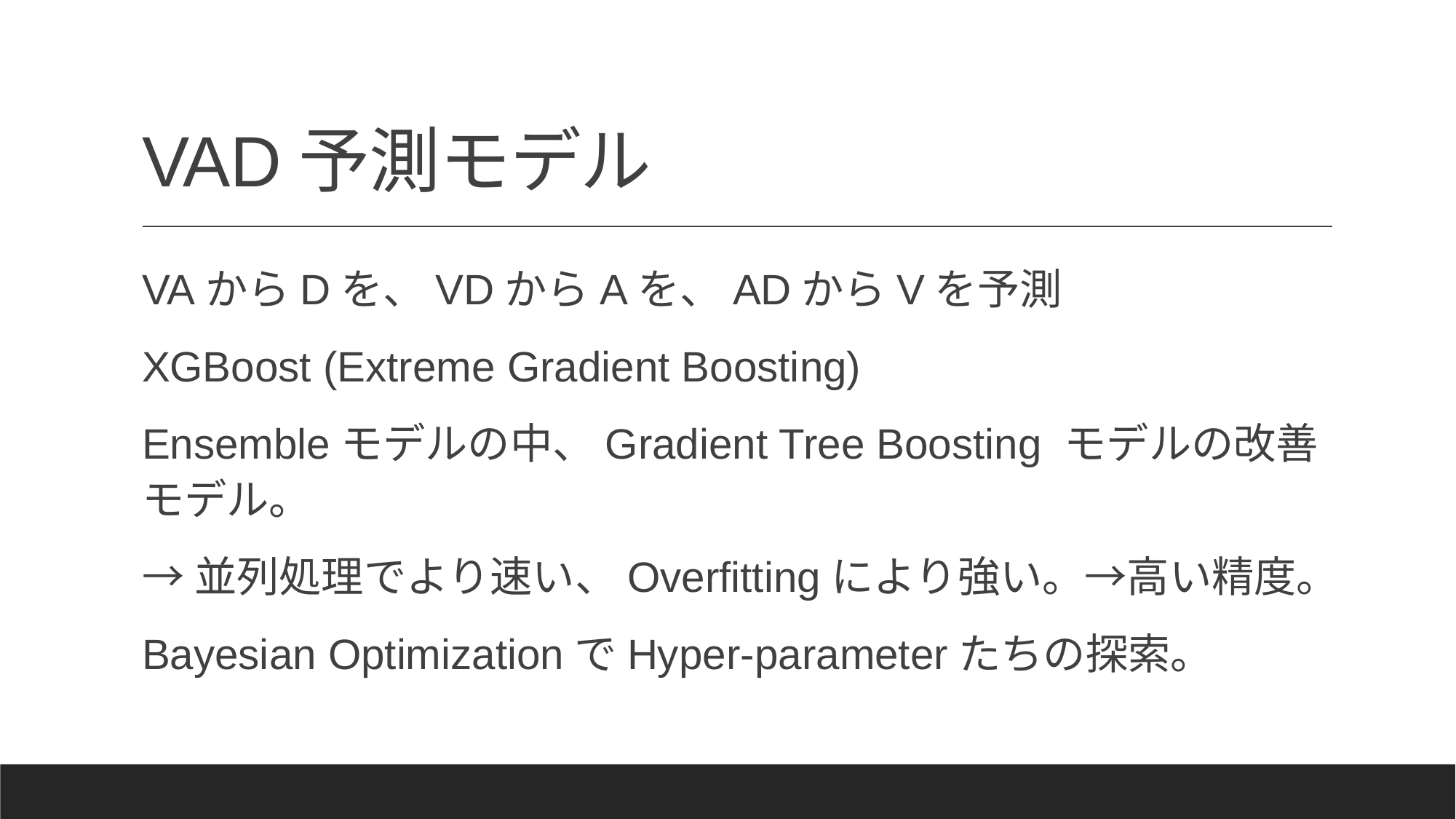

# VAD予測モデル
VAからDを、VDからAを、ADからVを予測
XGBoost (Extreme Gradient Boosting)
Ensembleモデルの中、Gradient Tree Boosting モデルの改善モデル。
→並列処理でより速い、Overfittingにより強い。→高い精度。
Bayesian OptimizationでHyper-parameterたちの探索。